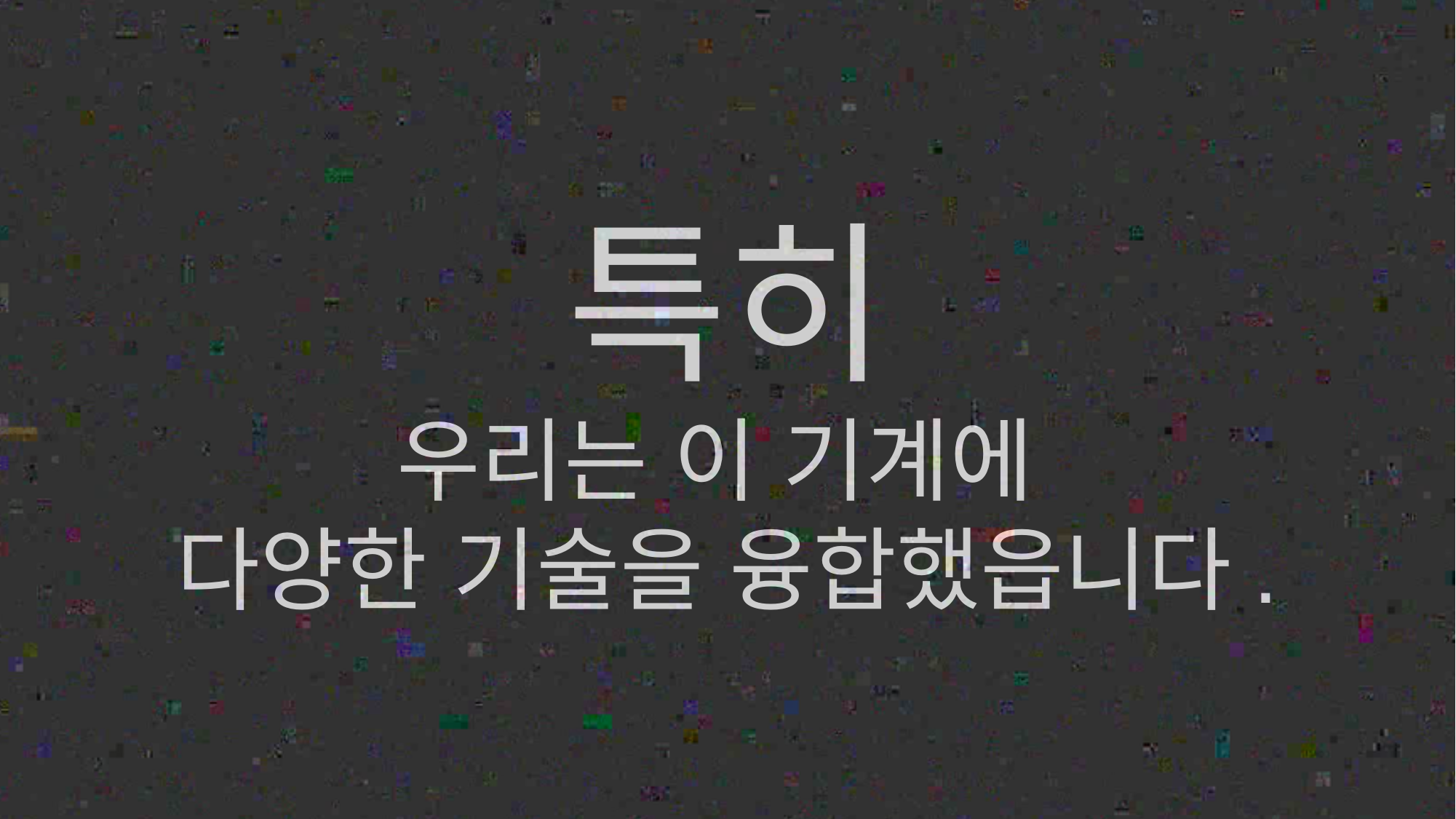

특히
우리는 이 기계에
다양한 기술을 융합했읍니다.